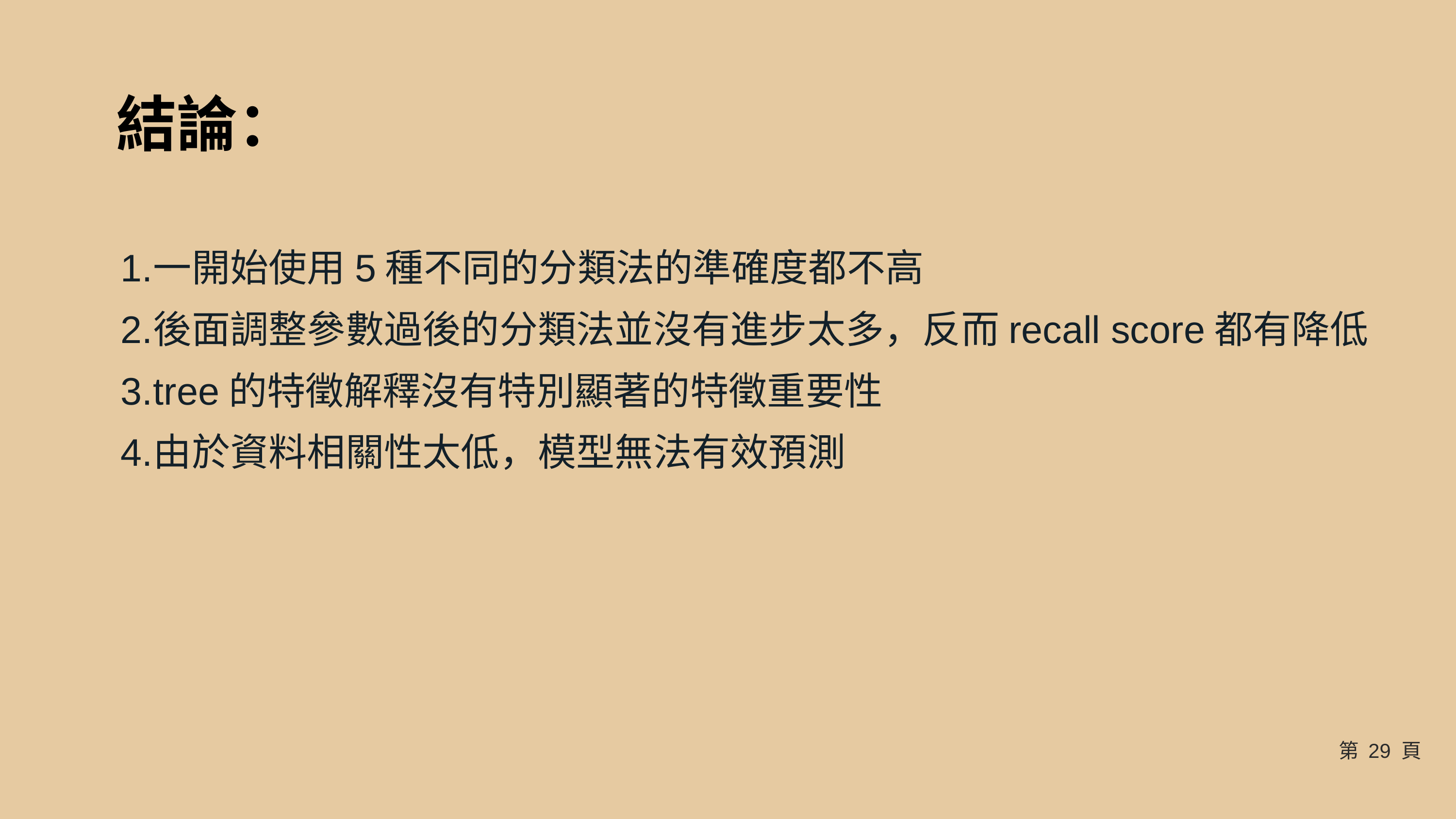

結論：
一開始使用5種不同的分類法的準確度都不高
後面調整參數過後的分類法並沒有進步太多，反而recall score都有降低
tree的特徵解釋沒有特別顯著的特徵重要性
由於資料相關性太低，模型無法有效預測
第 29 頁